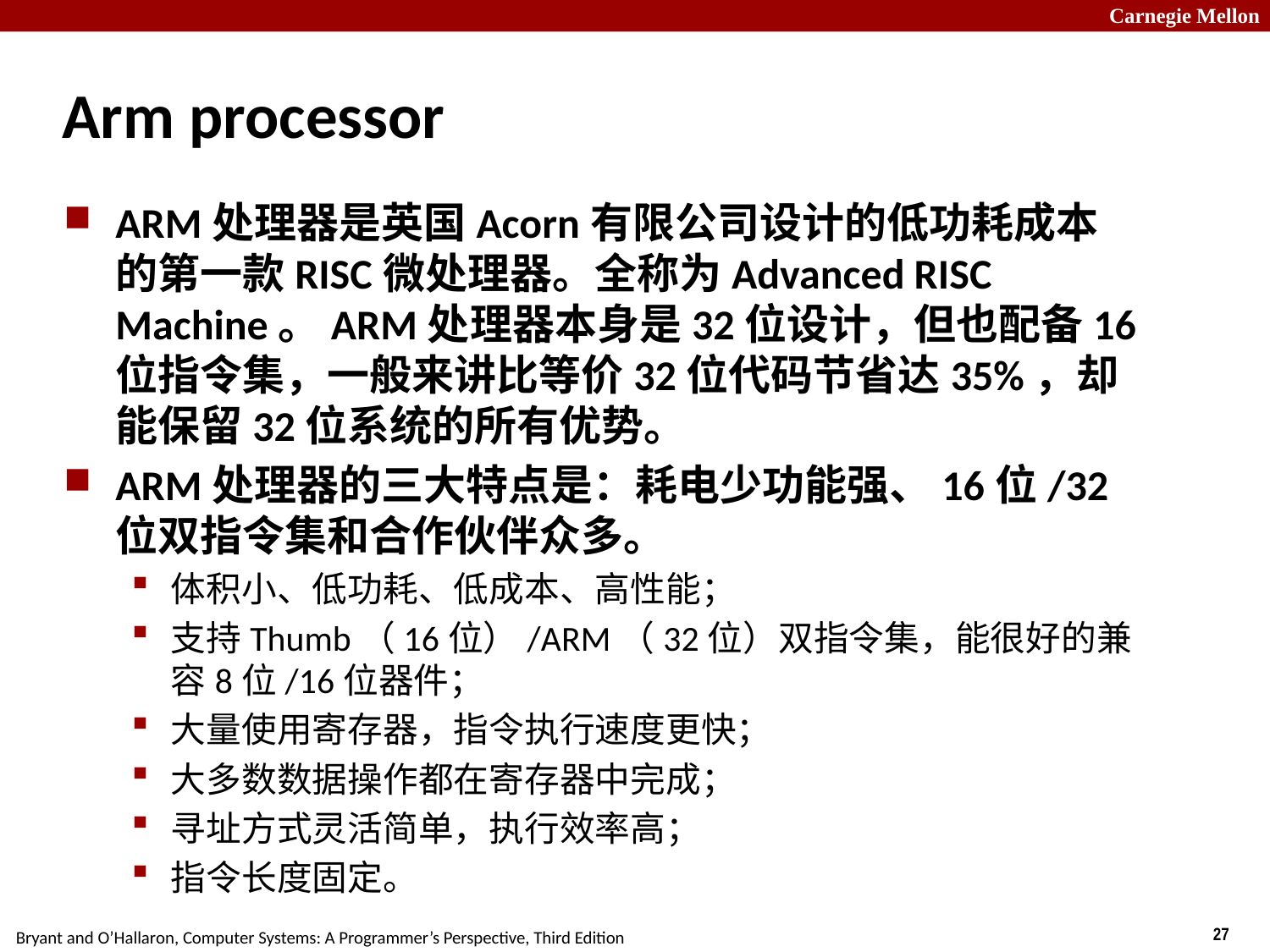

# Arm processor
ARM处理器是英国Acorn有限公司设计的低功耗成本的第一款RISC微处理器。全称为Advanced RISC Machine。ARM处理器本身是32位设计，但也配备16位指令集，一般来讲比等价32位代码节省达35%，却能保留32位系统的所有优势。
ARM处理器的三大特点是：耗电少功能强、16位/32位双指令集和合作伙伴众多。
体积小、低功耗、低成本、高性能；
支持Thumb（16位）/ARM（32位）双指令集，能很好的兼容8位/16位器件；
大量使用寄存器，指令执行速度更快；
大多数数据操作都在寄存器中完成；
寻址方式灵活简单，执行效率高；
指令长度固定。